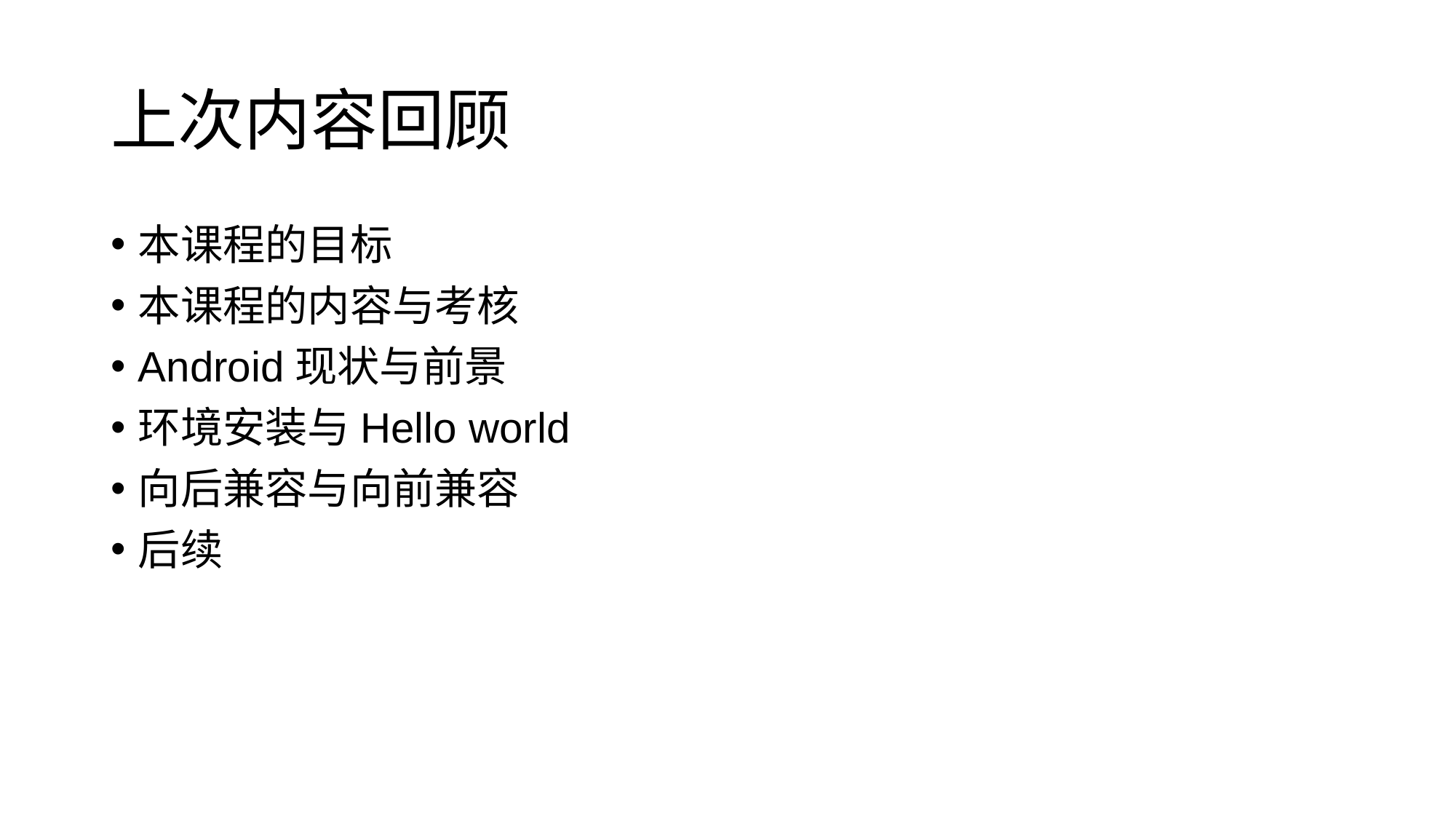

# 上次内容回顾
本课程的目标
本课程的内容与考核
Android现状与前景
环境安装与Hello world
向后兼容与向前兼容
后续